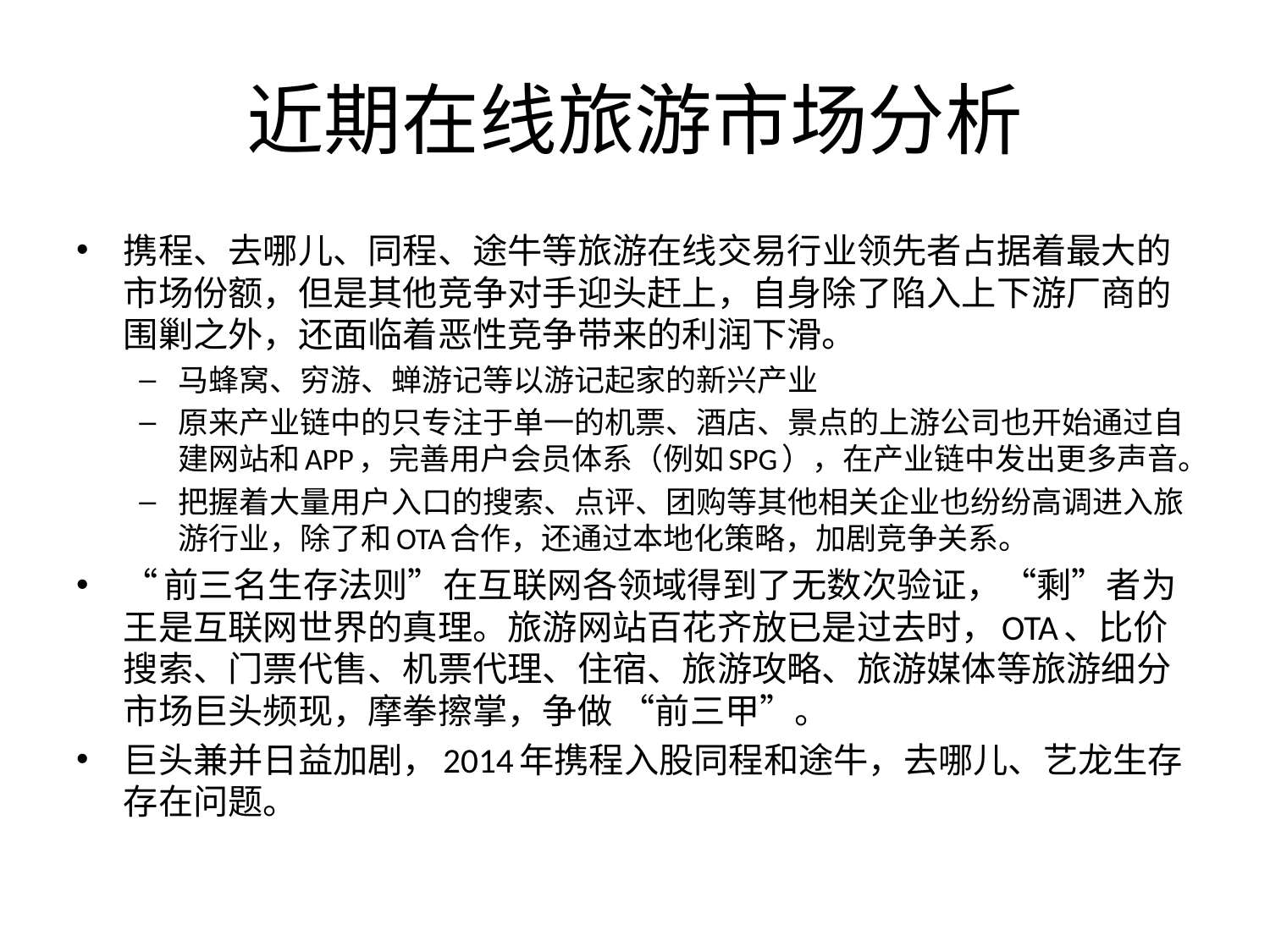

# 近期在线旅游市场分析
携程、去哪儿、同程、途牛等旅游在线交易行业领先者占据着最大的市场份额，但是其他竞争对手迎头赶上，自身除了陷入上下游厂商的围剿之外，还面临着恶性竞争带来的利润下滑。
马蜂窝、穷游、蝉游记等以游记起家的新兴产业
原来产业链中的只专注于单一的机票、酒店、景点的上游公司也开始通过自建网站和APP，完善用户会员体系（例如SPG），在产业链中发出更多声音。
把握着大量用户入口的搜索、点评、团购等其他相关企业也纷纷高调进入旅游行业，除了和OTA合作，还通过本地化策略，加剧竞争关系。
“前三名生存法则”在互联网各领域得到了无数次验证，“剩”者为王是互联网世界的真理。旅游网站百花齐放已是过去时，OTA、比价搜索、门票代售、机票代理、住宿、旅游攻略、旅游媒体等旅游细分市场巨头频现，摩拳擦掌，争做 “前三甲”。
巨头兼并日益加剧，2014年携程入股同程和途牛，去哪儿、艺龙生存存在问题。